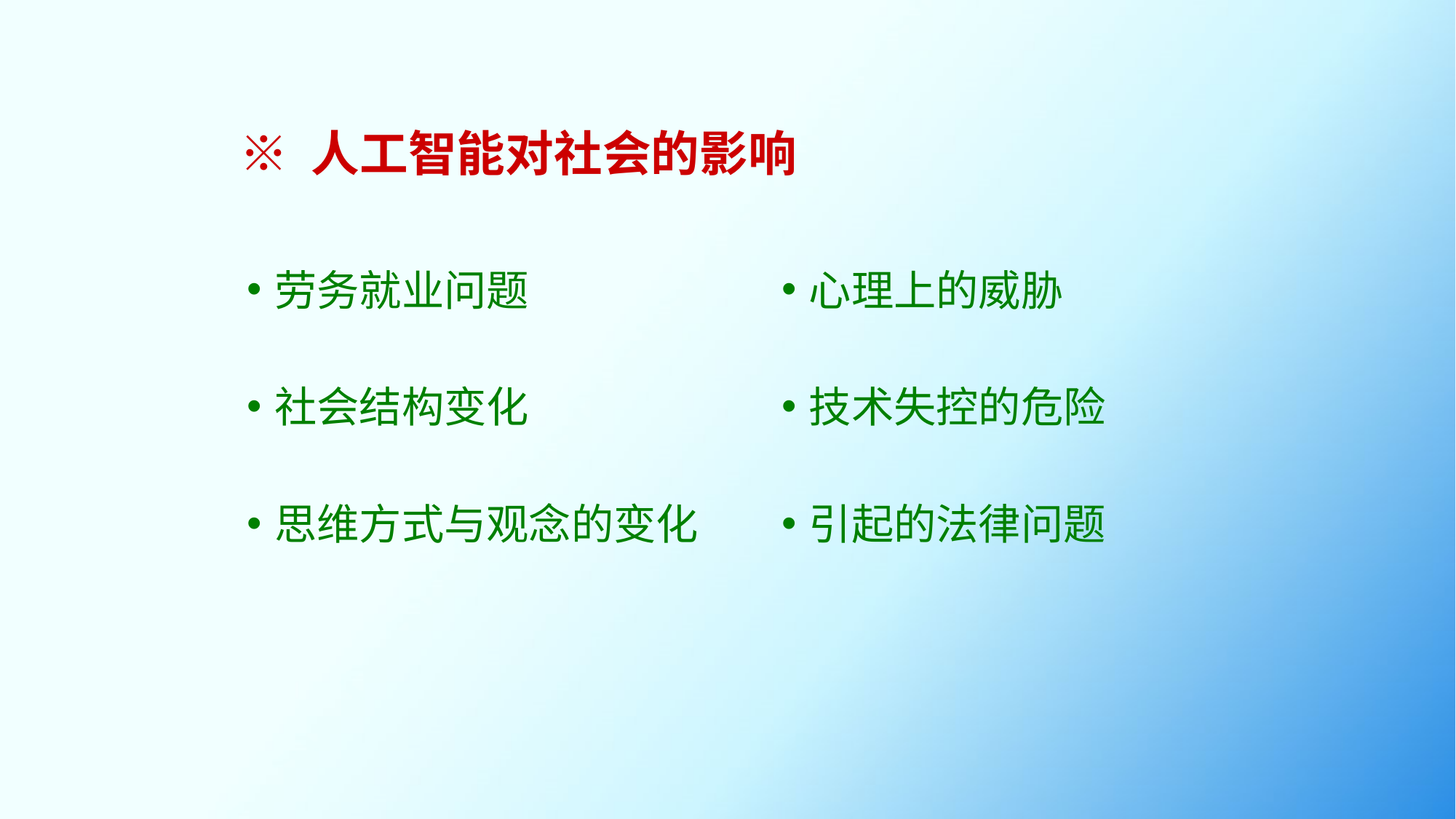

# ※ 人工智能对社会的影响
劳务就业问题
社会结构变化
思维方式与观念的变化
心理上的威胁
技术失控的危险
引起的法律问题